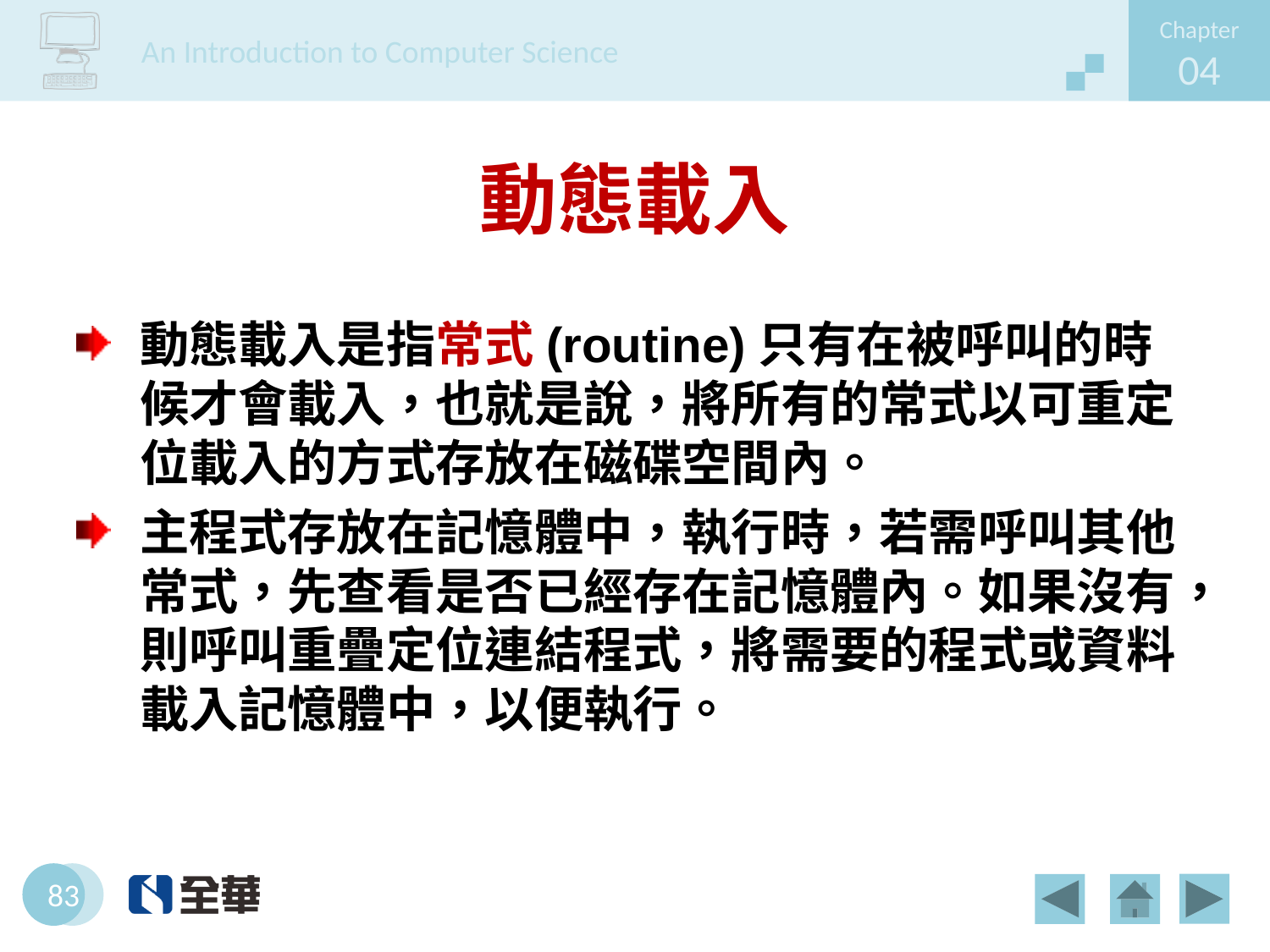

# 動態載入
動態載入是指常式(routine)只有在被呼叫的時候才會載入，也就是說，將所有的常式以可重定位載入的方式存放在磁碟空間內。
主程式存放在記憶體中，執行時，若需呼叫其他常式，先查看是否已經存在記憶體內。如果沒有，則呼叫重疊定位連結程式，將需要的程式或資料載入記憶體中，以便執行。